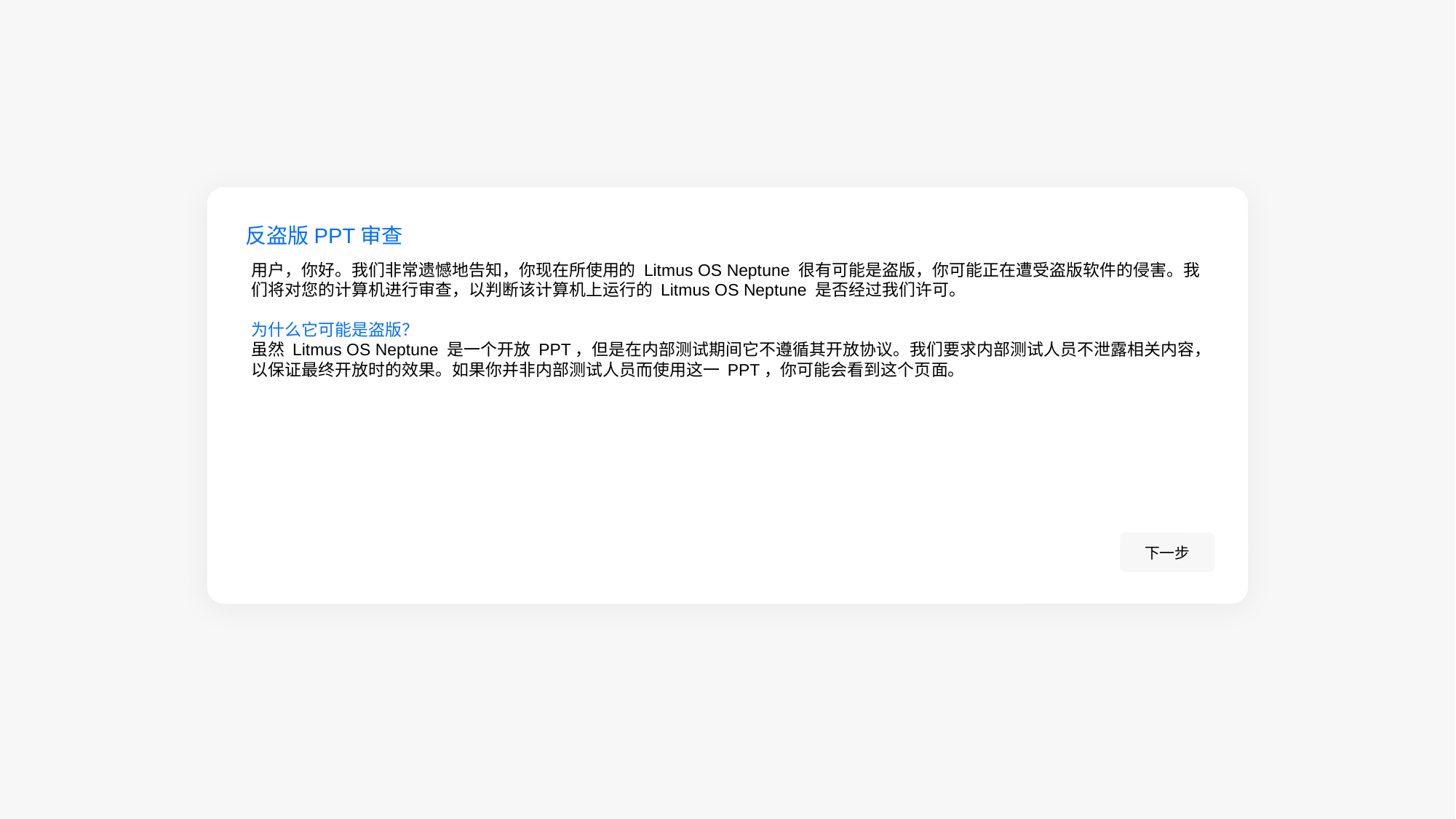

反盗版PPT审查
用户，你好。我们非常遗憾地告知，你现在所使用的 Litmus OS Neptune 很有可能是盗版，你可能正在遭受盗版软件的侵害。我们将对您的计算机进行审查，以判断该计算机上运行的 Litmus OS Neptune 是否经过我们许可。

为什么它可能是盗版？
虽然 Litmus OS Neptune 是一个开放 PPT，但是在内部测试期间它不遵循其开放协议。我们要求内部测试人员不泄露相关内容，以保证最终开放时的效果。如果你并非内部测试人员而使用这一 PPT，你可能会看到这个页面。
下一步